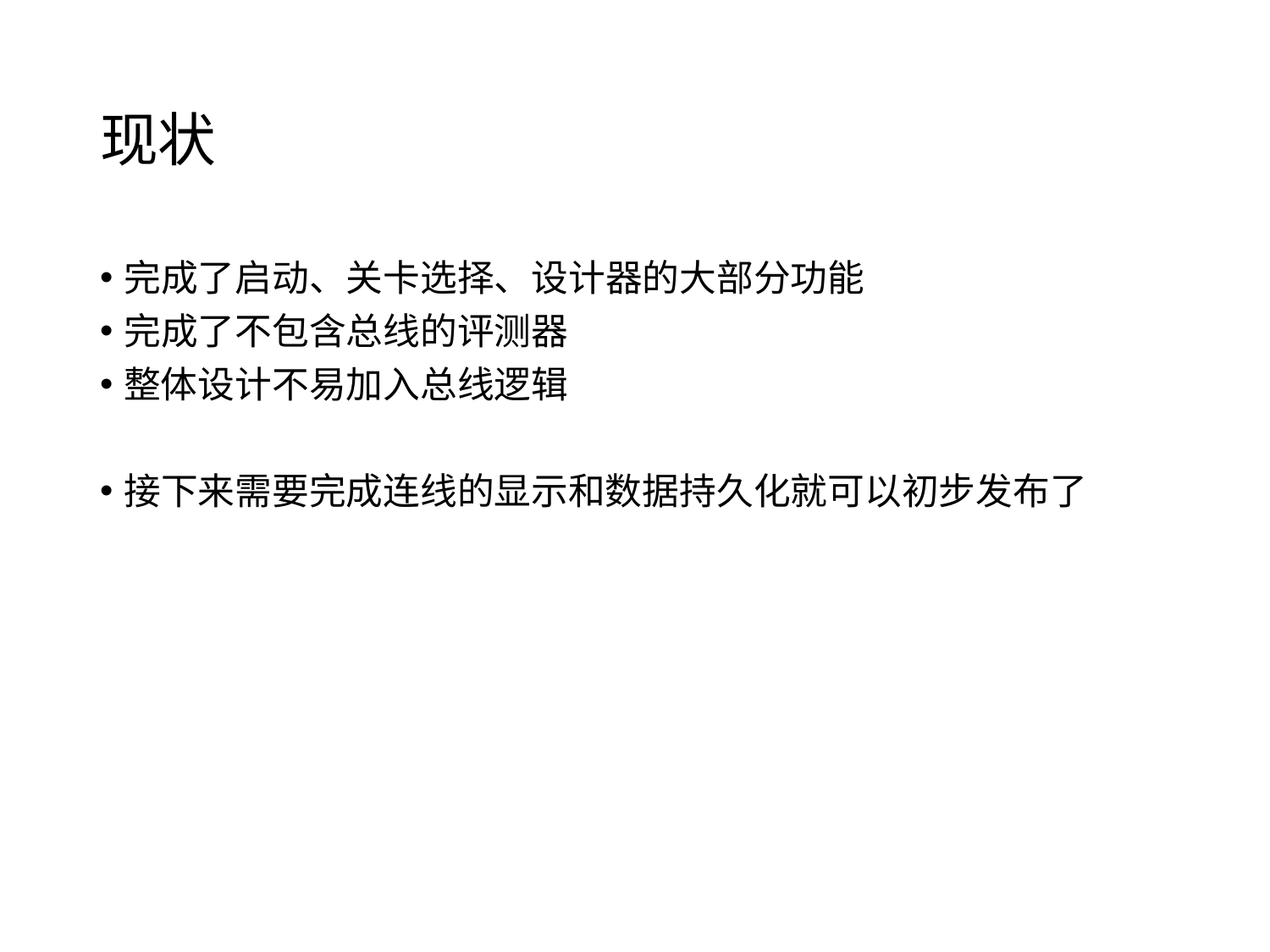

# 现状
完成了启动、关卡选择、设计器的大部分功能
完成了不包含总线的评测器
整体设计不易加入总线逻辑

接下来需要完成连线的显示和数据持久化就可以初步发布了